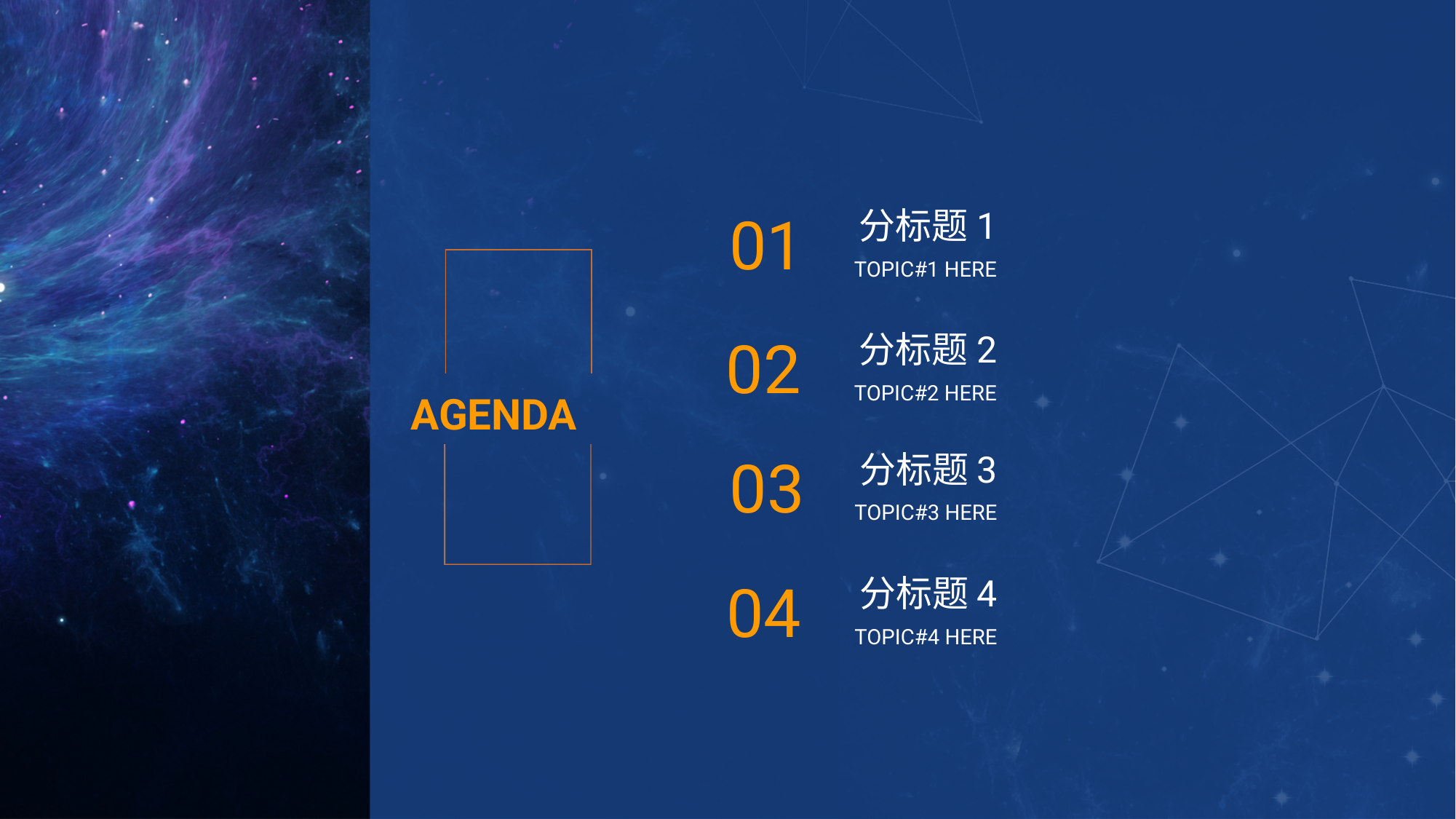

01
分标题1
TOPIC#1 HERE
02
分标题2
TOPIC#2 HERE
03
分标题3
TOPIC#3 HERE
04
分标题4
TOPIC#4 HERE